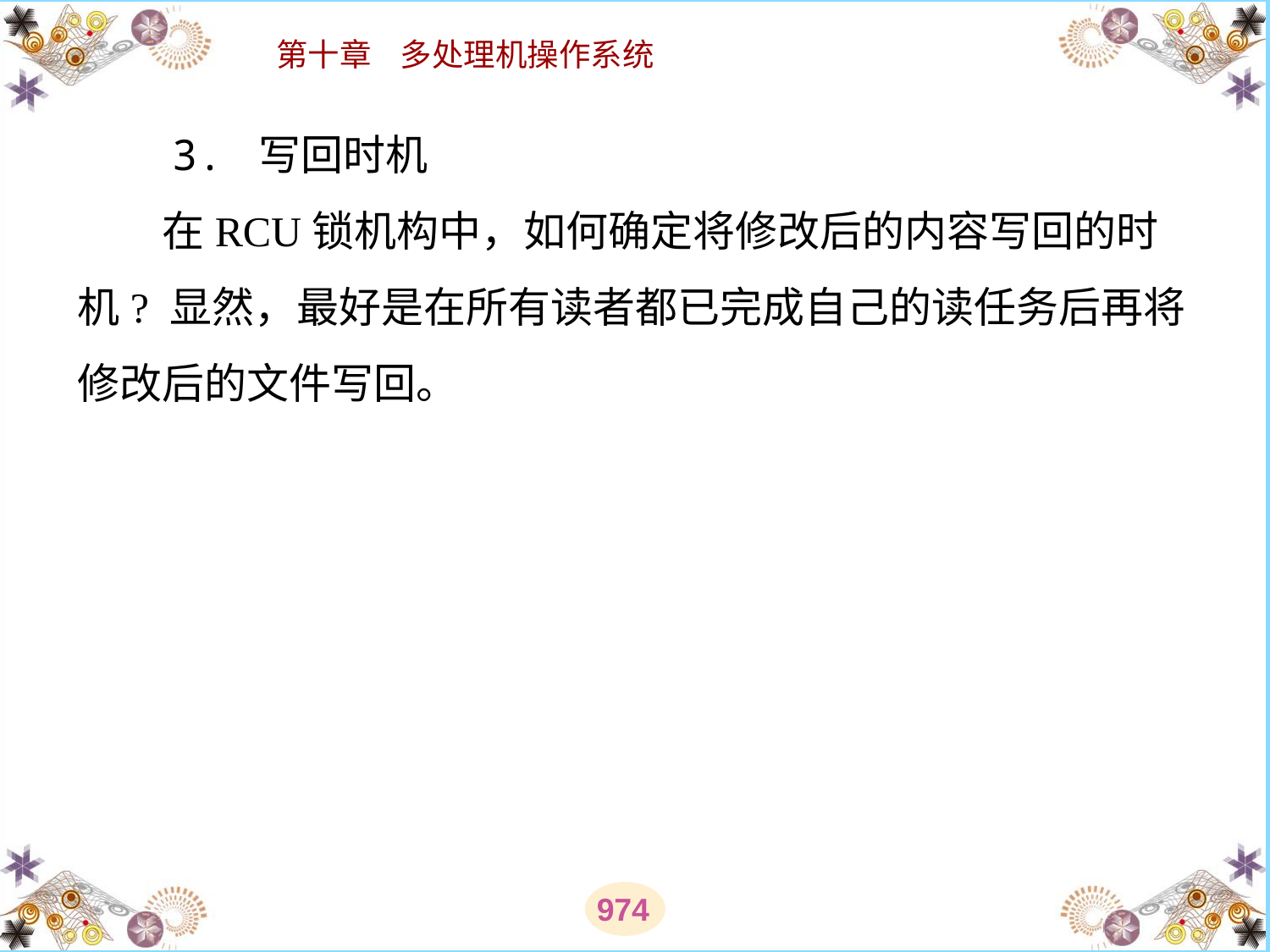

# 3. 写回时机 　　在RCU锁机构中，如何确定将修改后的内容写回的时机? 显然，最好是在所有读者都已完成自己的读任务后再将修改后的文件写回。